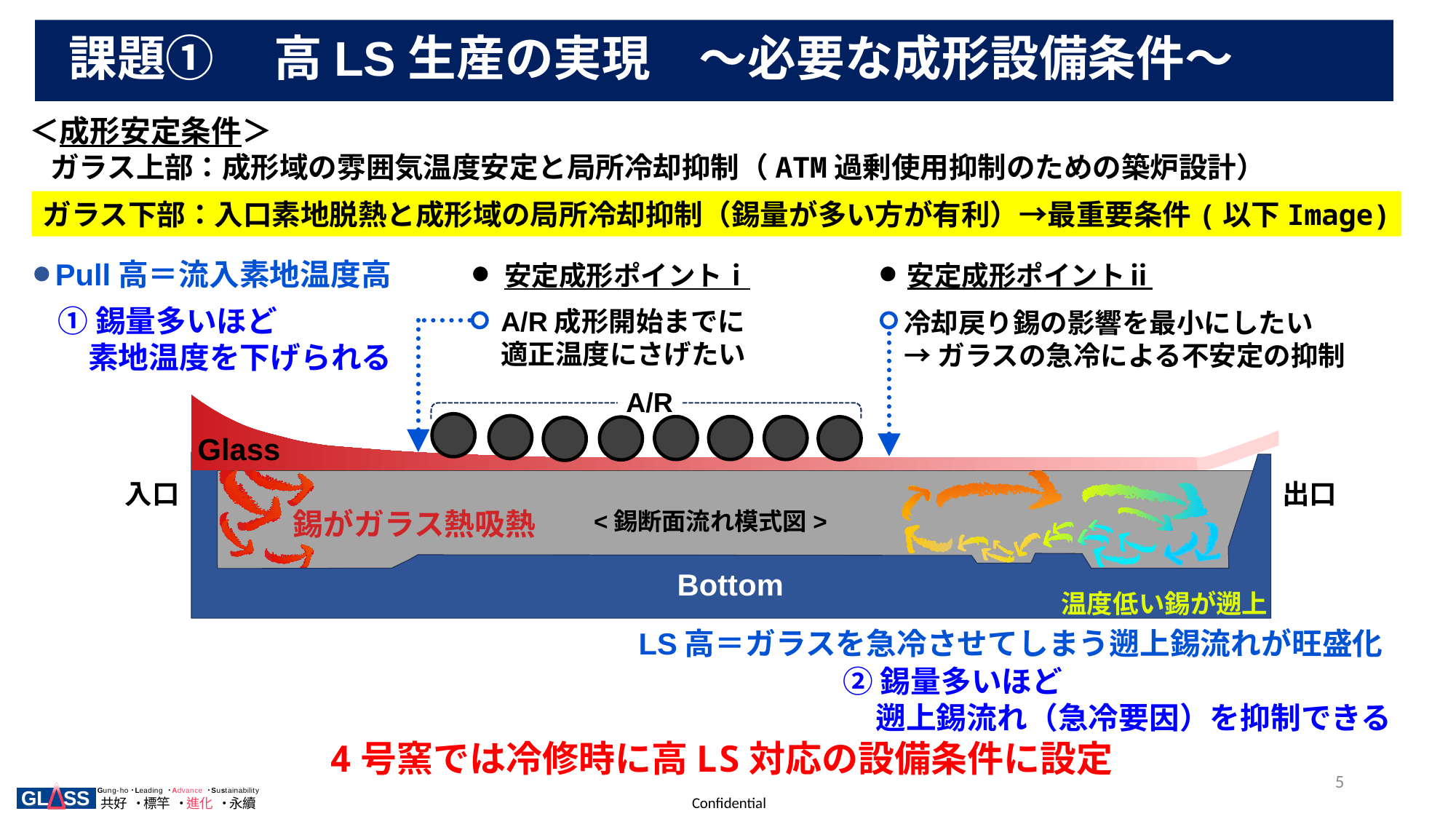

課題➀　 高LS生産の実現　～必要な成形設備条件～
＜成形安定条件＞
ガラス上部：成形域の雰囲気温度安定と局所冷却抑制（ATM過剰使用抑制のための築炉設計）
ガラス下部：入口素地脱熱と成形域の局所冷却抑制（錫量が多い方が有利）→最重要条件(以下Image)​
Pull高＝流入素地温度高

安定成形ポイントⅱ

冷却戻り錫の影響を最小にしたい
→ガラスの急冷による不安定の抑制
安定成形ポイントⅰ

A/R成形開始までに
適正温度にさげたい
➀錫量多いほど
　素地温度を下げられる

A/R

Glass

錫がガラス熱吸熱
<錫断面流れ模式図>

Bottom
温度低い錫が遡上
入口
出口

LS高＝ガラスを急冷させてしまう遡上錫流れが旺盛化
②錫量多いほど
    遡上錫流れ（急冷要因）を抑制できる
4号窯では冷修時に高LS対応の設備条件に設定
5